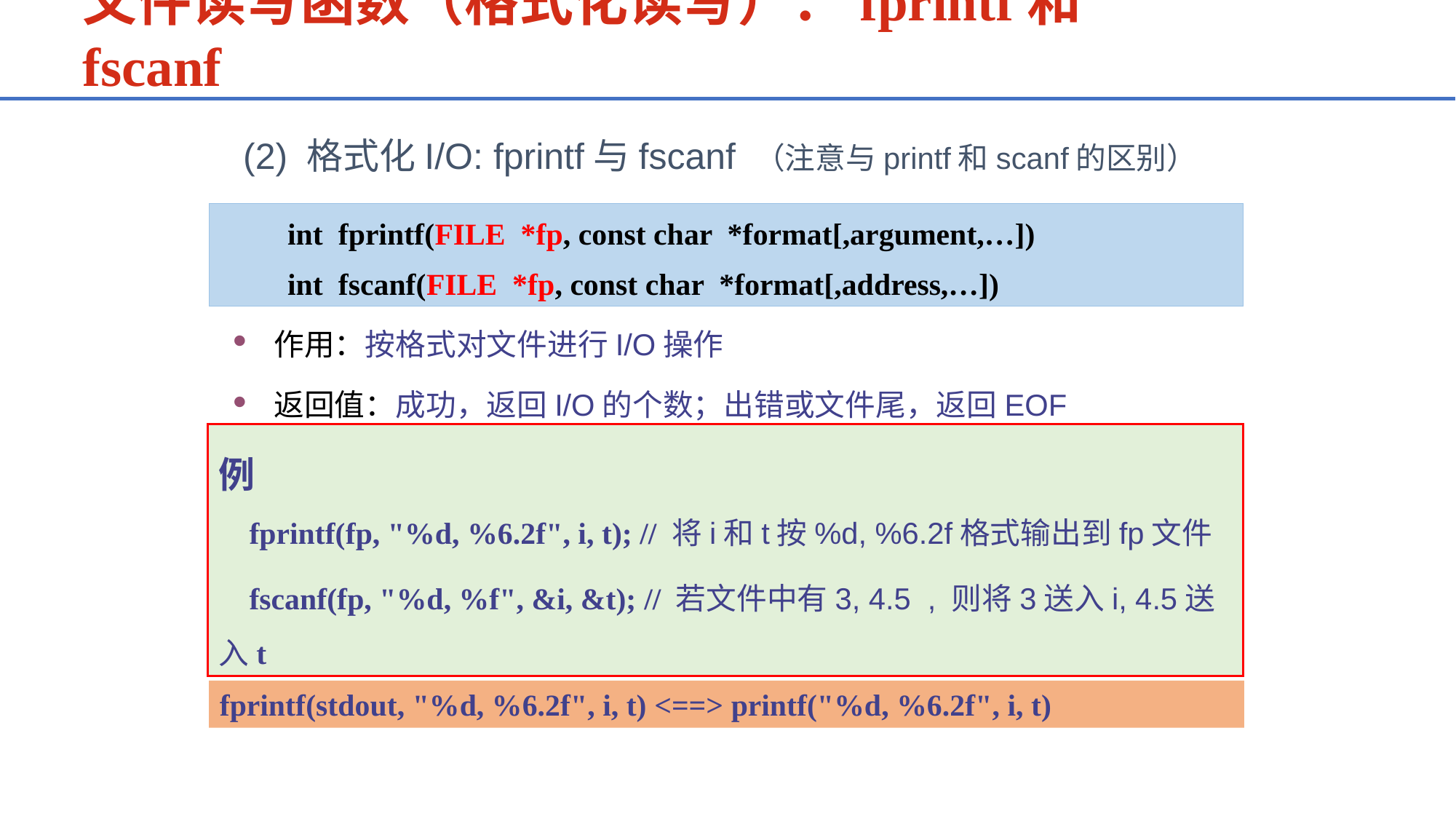

文件读写函数（格式化读写）：fprintf和fscanf
 (2) 格式化I/O: fprintf与fscanf （注意与printf和scanf的区别）

int  fprintf(FILE  *fp, const char  *format[,argument,…])
int  fscanf(FILE  *fp, const char  *format[,address,…])
作用：按格式对文件进行I/O操作
返回值：成功，返回I/O的个数；出错或文件尾，返回EOF

例
    fprintf(fp, "%d, %6.2f", i, t); // 将i和t按%d, %6.2f格式输出到fp文件

    fscanf(fp, "%d, %f", &i, &t); // 若文件中有3, 4.5  , 则将3送入i, 4.5送入t
fprintf(stdout, "%d, %6.2f", i, t) <==> printf("%d, %6.2f", i, t)